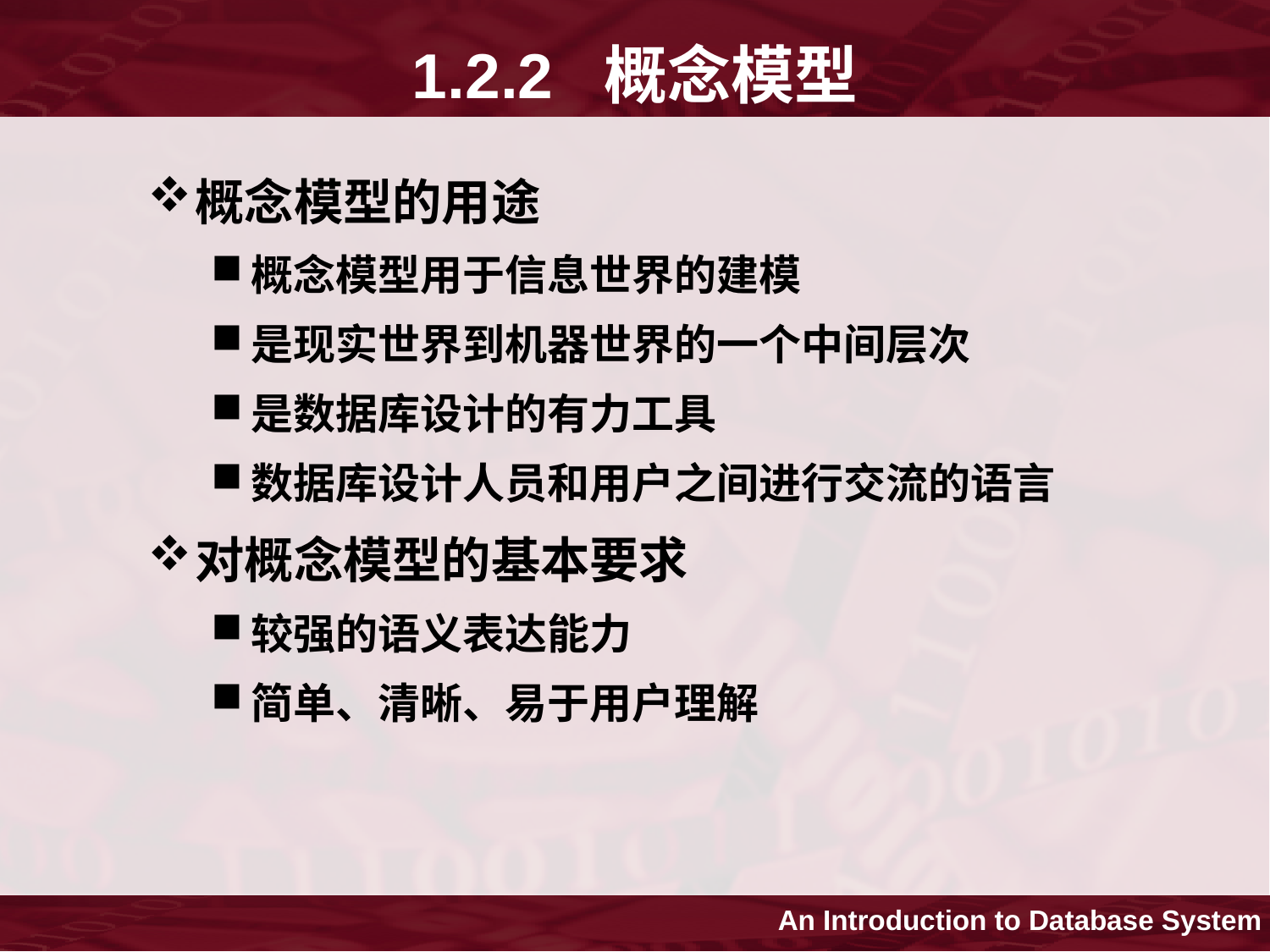

# 1.2.2  概念模型
概念模型的用途
概念模型用于信息世界的建模
是现实世界到机器世界的一个中间层次
是数据库设计的有力工具
数据库设计人员和用户之间进行交流的语言
对概念模型的基本要求
较强的语义表达能力
简单、清晰、易于用户理解